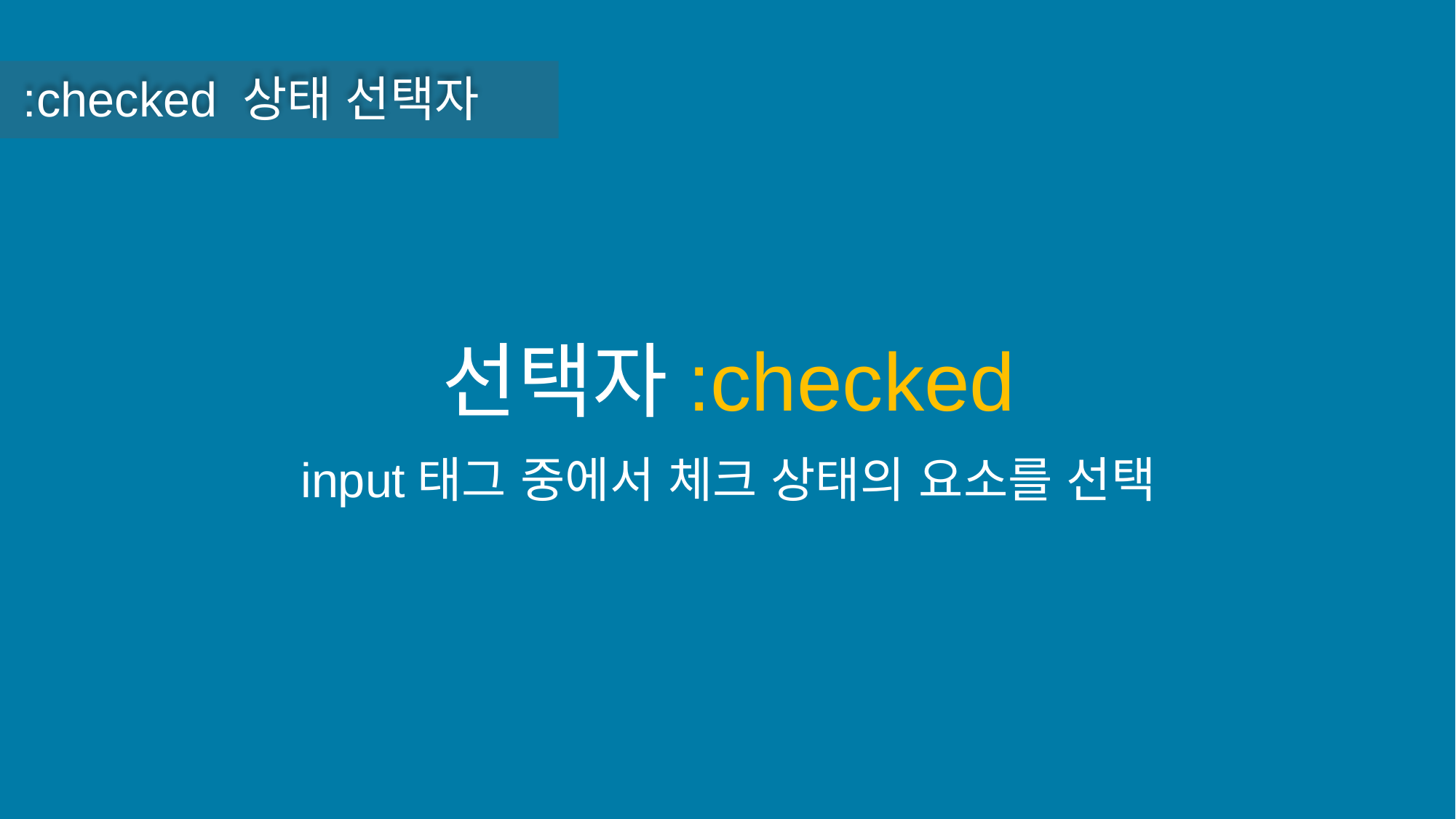

:checked 상태 선택자
선택자:checked
input태그 중에서 체크 상태의 요소를 선택